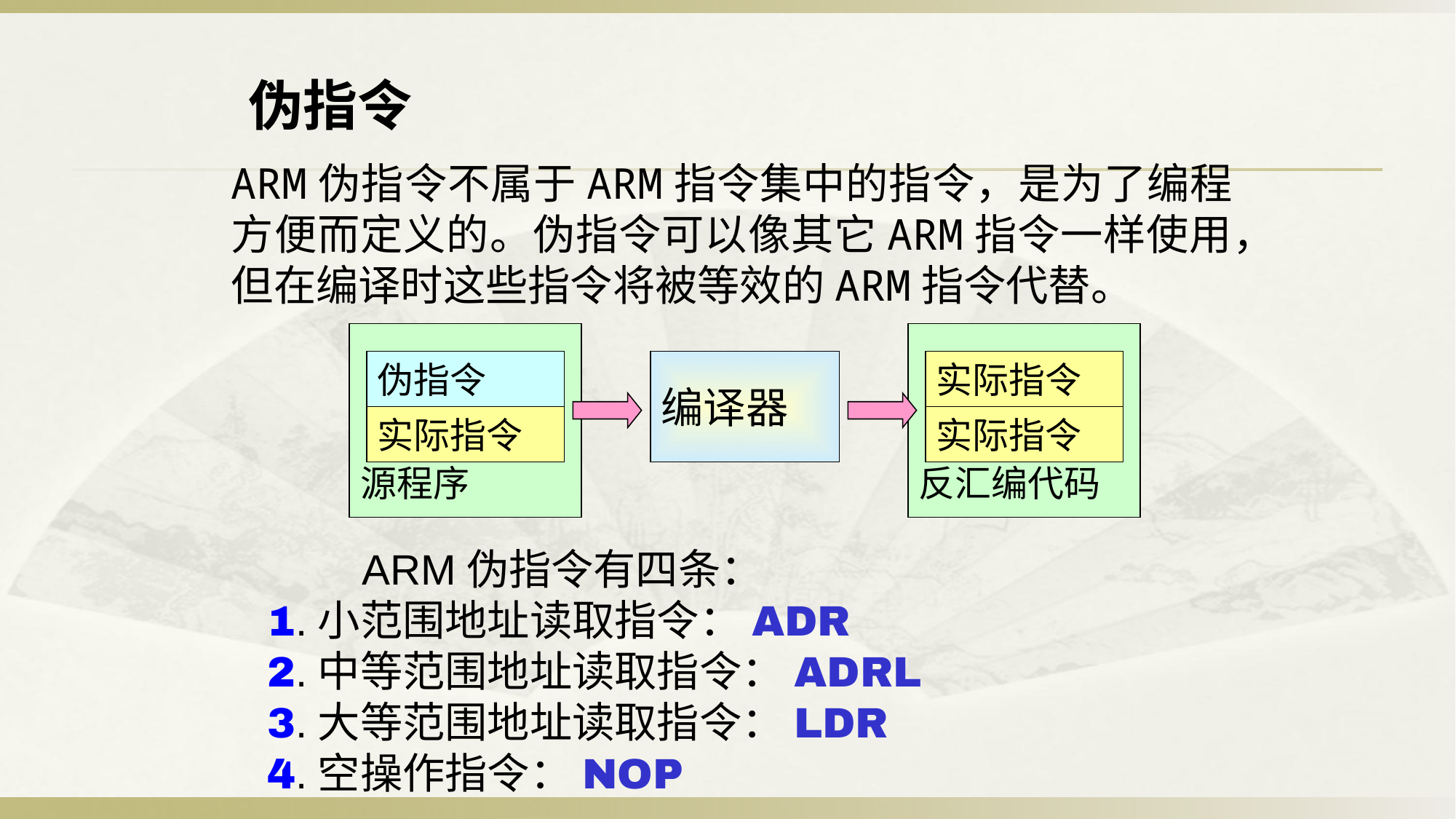

伪指令
ARM伪指令不属于ARM指令集中的指令，是为了编程方便而定义的。伪指令可以像其它ARM指令一样使用，但在编译时这些指令将被等效的ARM指令代替。

源程序

反汇编代码
伪指令
编译器
实际指令

实际指令
实际指令
        ARM伪指令有四条：
1.小范围地址读取指令：ADR
2.中等范围地址读取指令：ADRL
3.大等范围地址读取指令：LDR
4.空操作指令：NOP